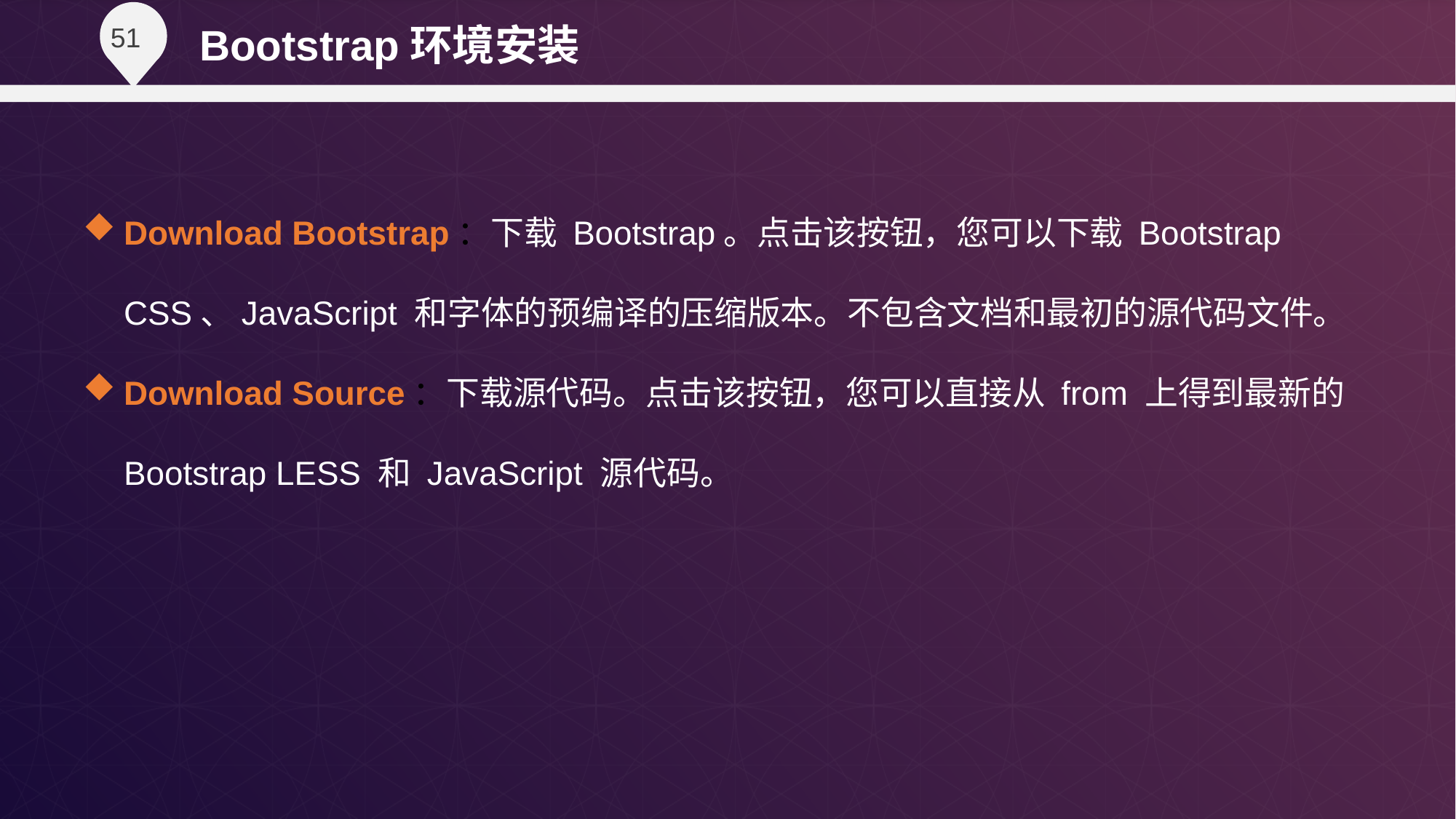

Bootstrap环境安装
Download Bootstrap：下载 Bootstrap。点击该按钮，您可以下载 Bootstrap CSS、JavaScript 和字体的预编译的压缩版本。不包含文档和最初的源代码文件。
Download Source：下载源代码。点击该按钮，您可以直接从 from 上得到最新的 Bootstrap LESS 和 JavaScript 源代码。